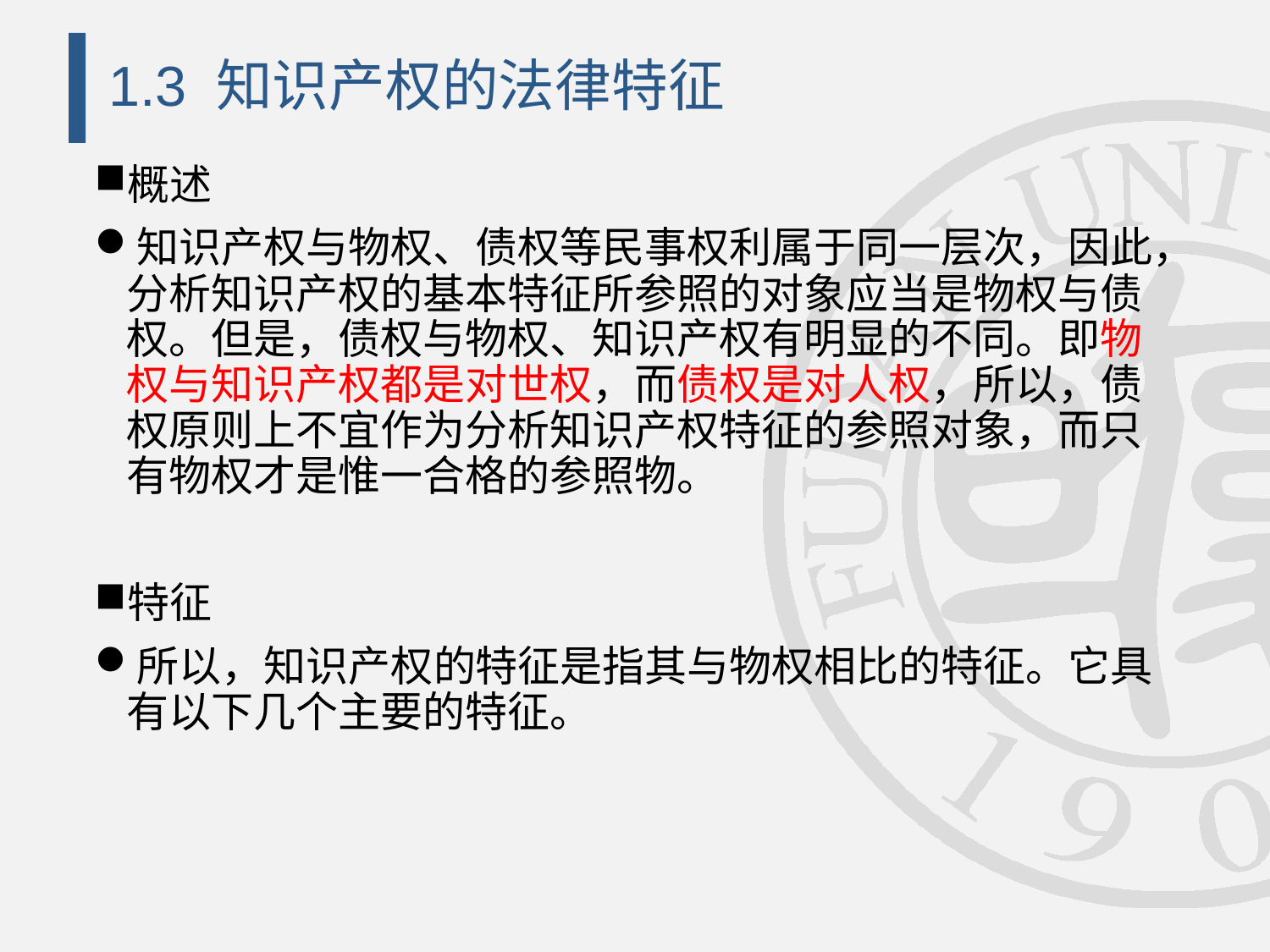

# 1.3 知识产权的法律特征
概述
知识产权与物权、债权等民事权利属于同一层次，因此，分析知识产权的基本特征所参照的对象应当是物权与债权。但是，债权与物权、知识产权有明显的不同。即物权与知识产权都是对世权，而债权是对人权，所以，债权原则上不宜作为分析知识产权特征的参照对象，而只有物权才是惟一合格的参照物。

特征
所以，知识产权的特征是指其与物权相比的特征。它具有以下几个主要的特征。